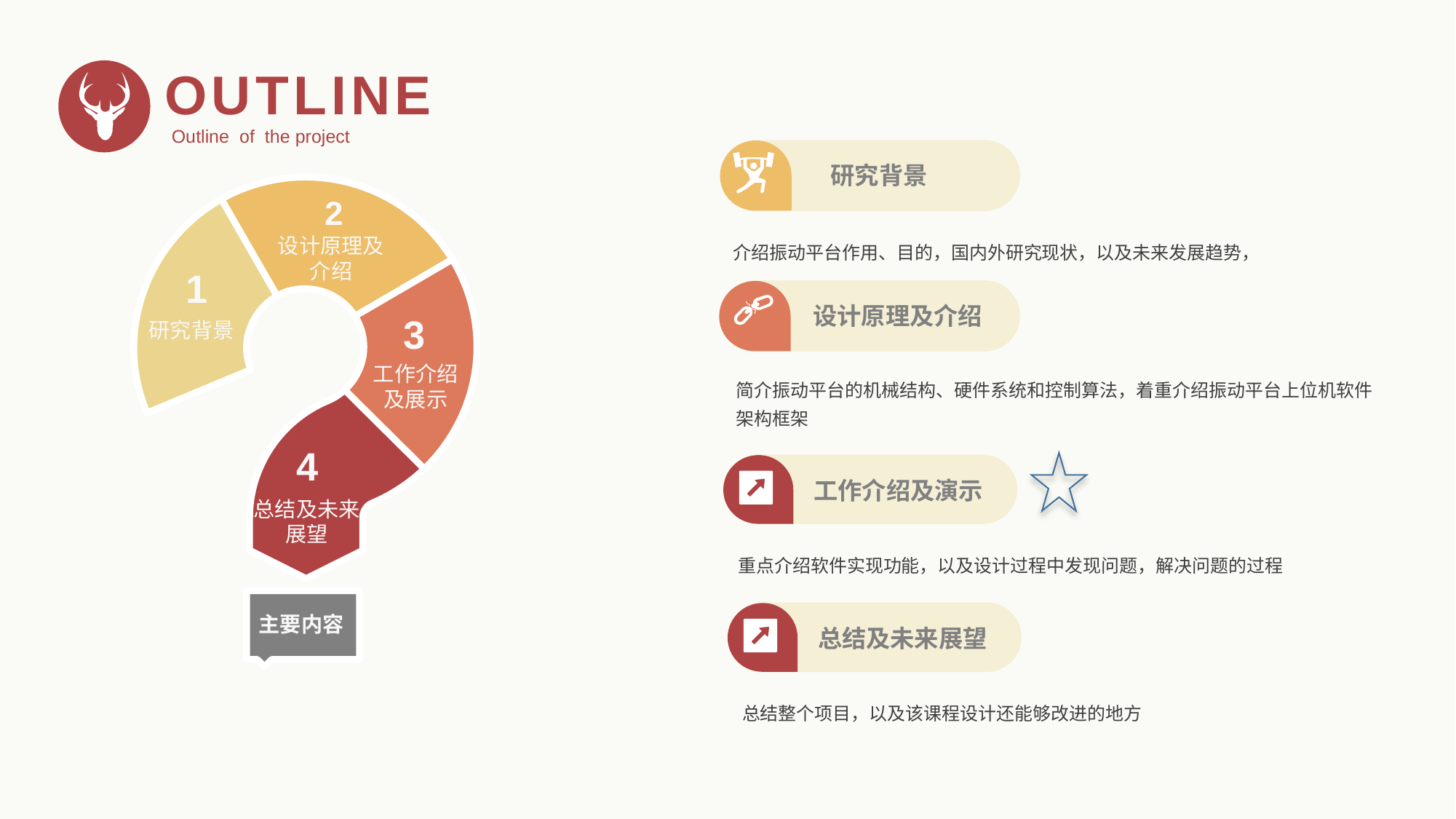

OUTLINE

Outline  of  the project

研究背景

2
设计原理及介绍

e7d195523061f1c0600ade85ab8d19863d296bbd6d3c8047FB0A4867354E4F1E3A7DEAE3C4C4B5C9777EC9E9D7F78045DB0296A4194571101A21F67FC7D6C39966CE50B69116E2EE84E571E25F3C0CCE19B7BA3F947E0899F8B654DDF63CBC54889BD665B879A243CED6339B4F4AAD5F6D1EDF9135418660BA3FBA18744DAFA98EABC1EED731EA6833863FD2C33712174ACE2AD755DACFBF
介绍振动平台作用、目的，国内外研究现状，以及未来发展趋势，
1
研究背景

设计原理及介绍

3
工作介绍及展示

简介振动平台的机械结构、硬件系统和控制算法，着重介绍振动平台上位机软件架构框架
4
总结及未来展望

工作介绍及演示

重点介绍软件实现功能，以及设计过程中发现问题，解决问题的过程

主要内容
总结及未来展望

总结整个项目，以及该课程设计还能够改进的地方